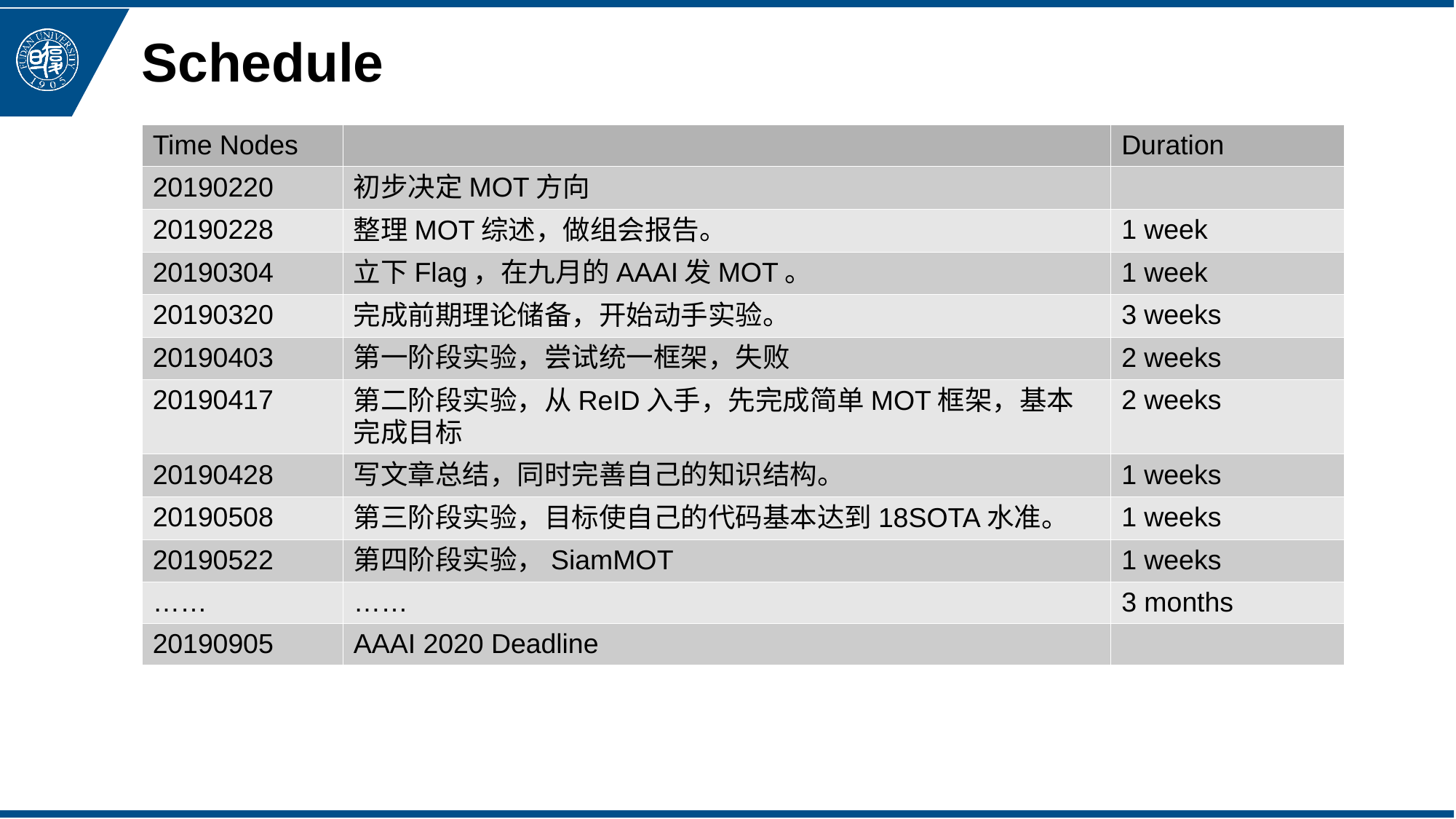

Schedule
| Time Nodes |  | Duration |
| --- | --- | --- |
| 20190220 | 初步决定MOT方向 |  |
| 20190228 | 整理MOT综述，做组会报告。 | 1 week |
| 20190304 | 立下Flag，在九月的AAAI发MOT。 | 1 week |
| 20190320 | 完成前期理论储备，开始动手实验。 | 3 weeks |
| 20190403 | 第一阶段实验，尝试统一框架，失败 | 2 weeks |
| 20190417 | 第二阶段实验，从ReID入手，先完成简单MOT框架，基本完成目标 | 2 weeks |
| 20190428 | 写文章总结，同时完善自己的知识结构。 | 1 weeks |
| 20190508 | 第三阶段实验，目标使自己的代码基本达到18SOTA水准。 | 1 weeks |
| 20190522 | 第四阶段实验，SiamMOT | 1 weeks |
| …… | …… | 3 months |
| 20190905 | AAAI 2020 Deadline |  |